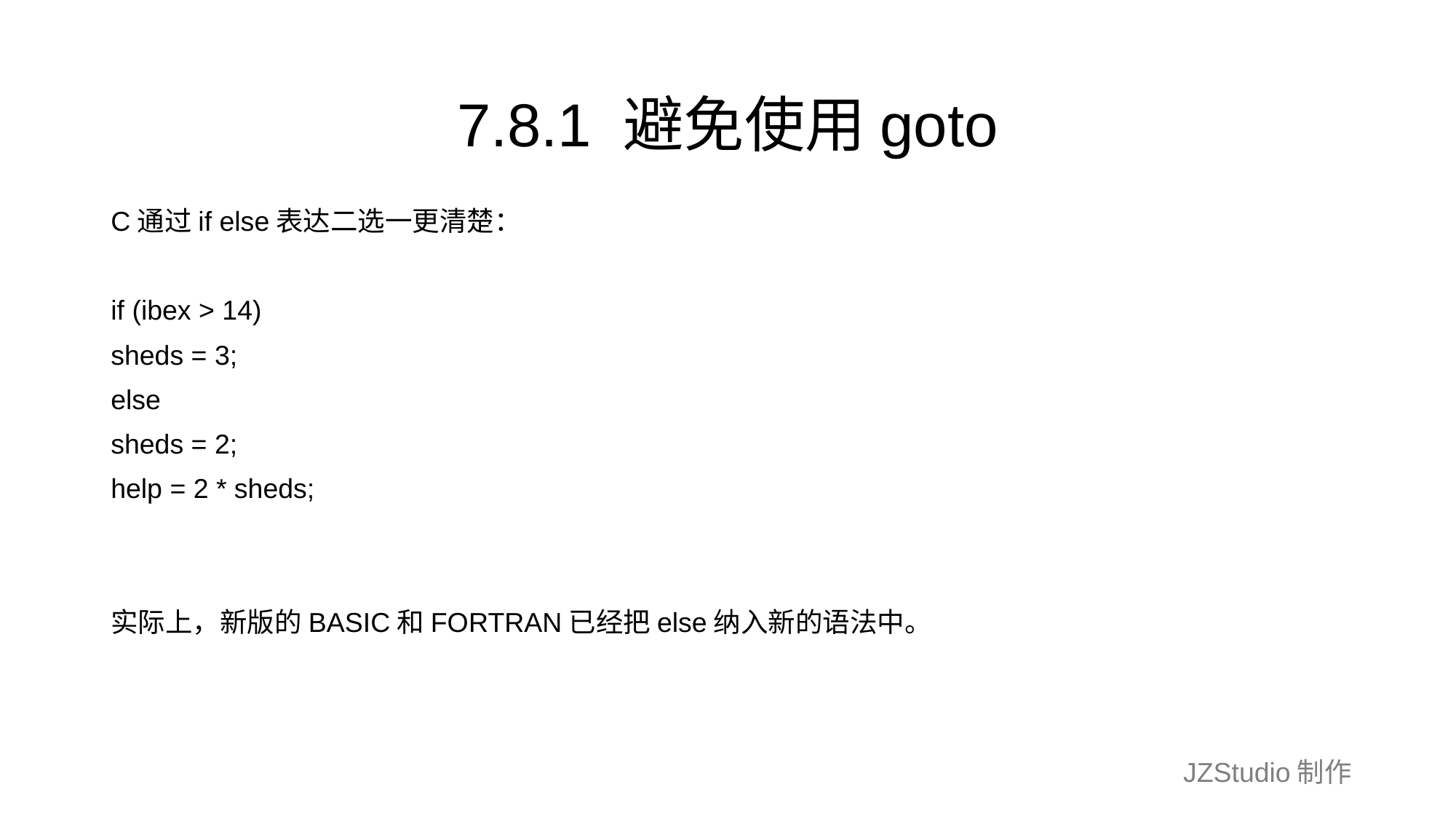

# 7.8.1 避免使用goto
C通过if else表达二选一更清楚：

if (ibex > 14)
sheds = 3;
else
sheds = 2;
help = 2 * sheds;

实际上，新版的BASIC和FORTRAN已经把else纳入新的语法中。